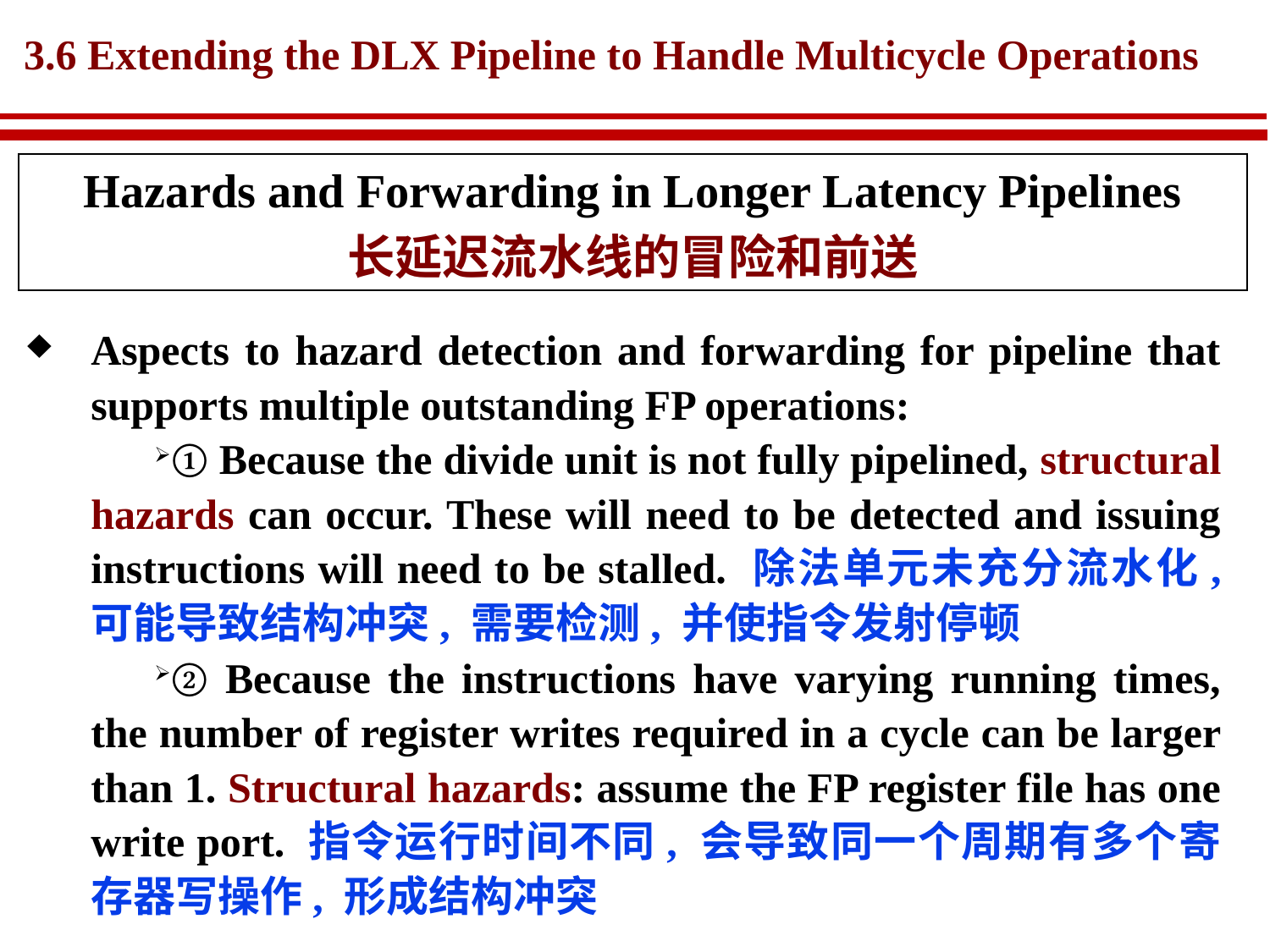

# 3.6 Extending the DLX Pipeline to Handle Multicycle Operations
Hazards and Forwarding in Longer Latency Pipelines
长延迟流水线的冒险和前送
Aspects to hazard detection and forwarding for pipeline that supports multiple outstanding FP operations:
① Because the divide unit is not fully pipelined, structural hazards can occur. These will need to be detected and issuing instructions will need to be stalled. 除法单元未充分流水化, 可能导致结构冲突, 需要检测, 并使指令发射停顿
② Because the instructions have varying running times, the number of register writes required in a cycle can be larger than 1. Structural hazards: assume the FP register file has one write port. 指令运行时间不同, 会导致同一个周期有多个寄存器写操作, 形成结构冲突